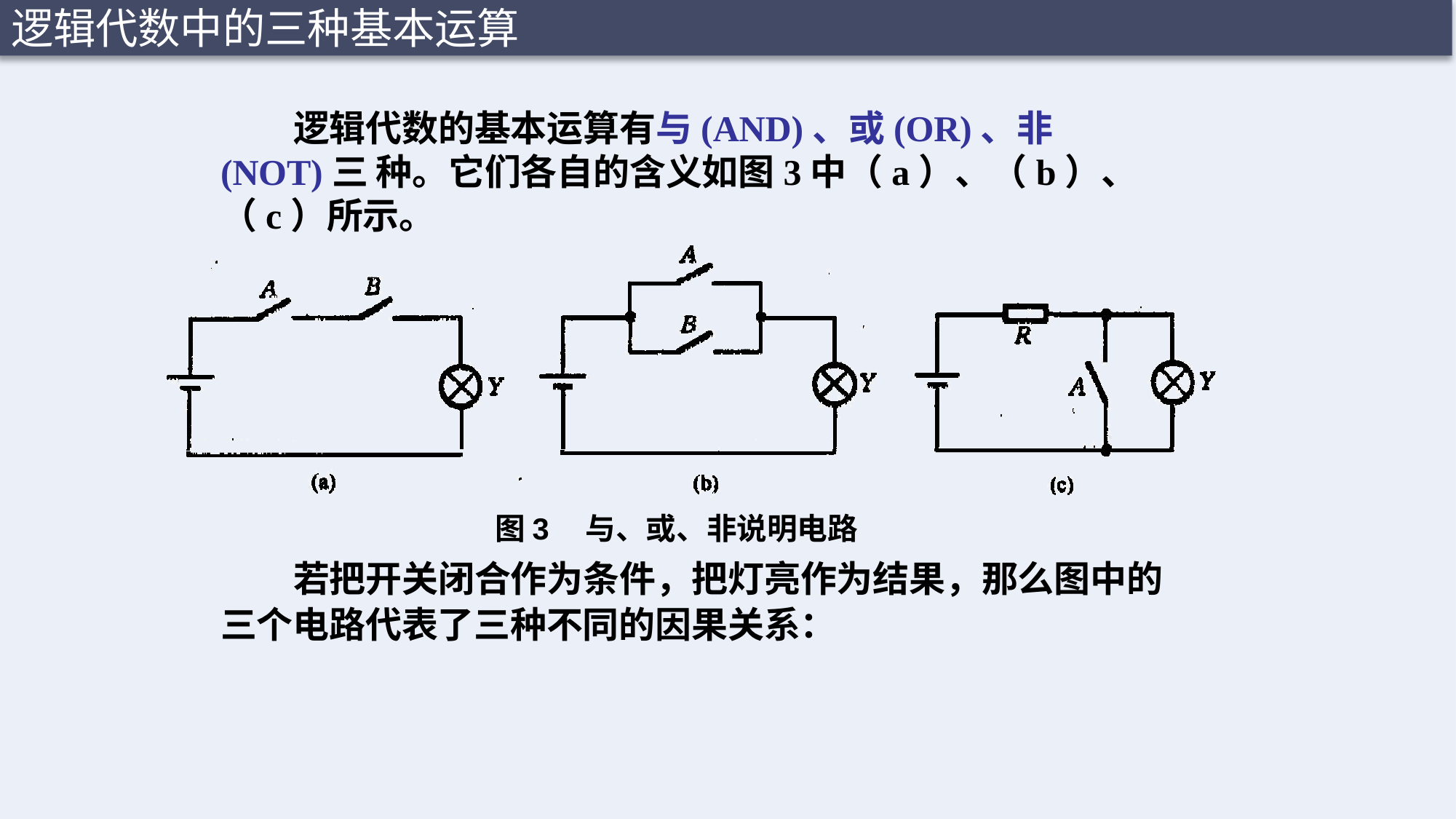

逻辑代数中的三种基本运算
逻辑代数的基本运算有与(AND)、或(OR)、非(NOT)三 种。它们各自的含义如图3中（a）、（b）、（c）所示。

图3	与、或、非说明电路
若把开关闭合作为条件，把灯亮作为结果，那么图中的 三个电路代表了三种不同的因果关系：